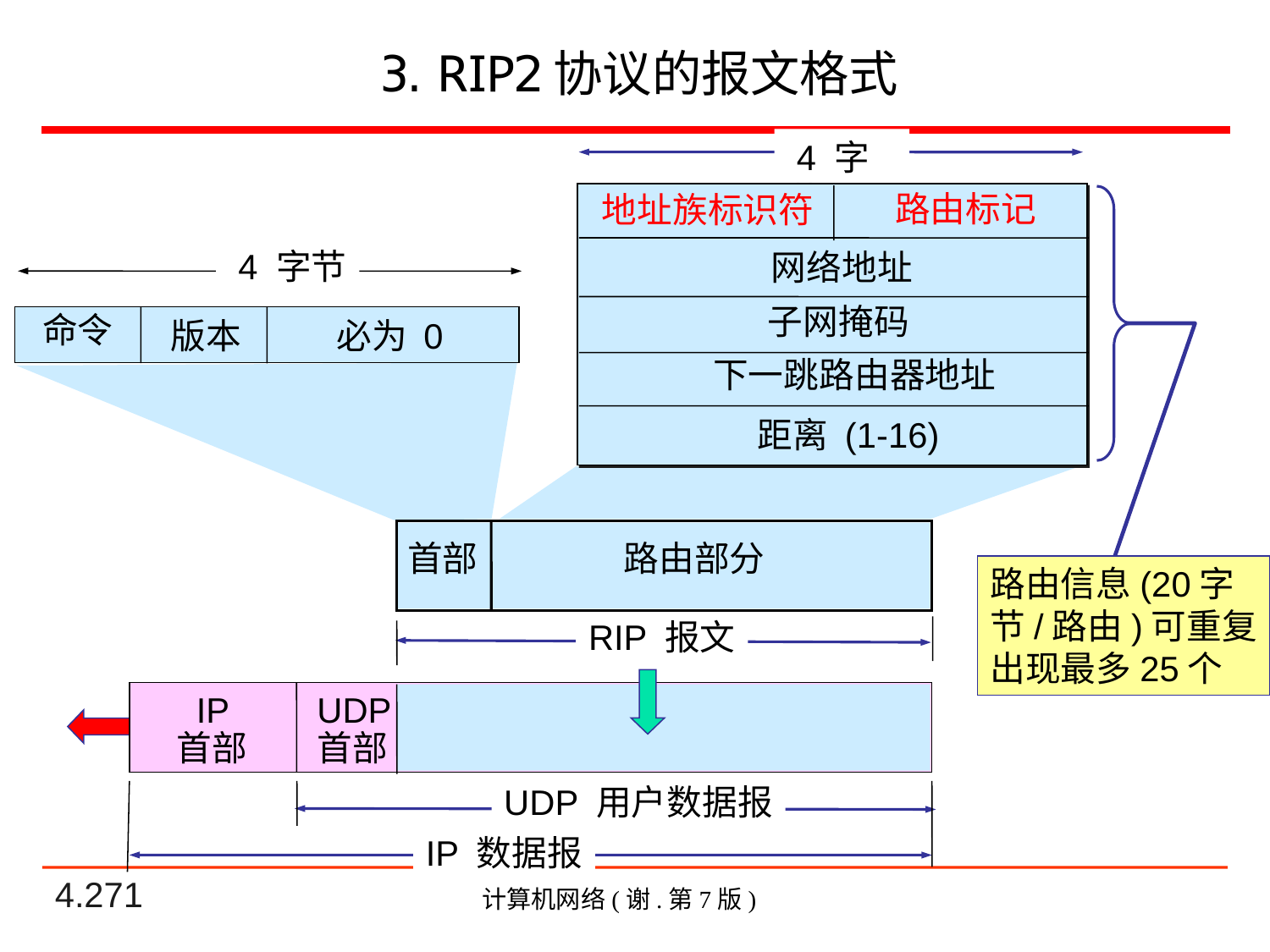

# 3. RIP2协议的报文格式
 4 字节

路由标记
地址族标识符

 4 字节
网络地址

子网掩码

命令

版本
必为 0

下一跳路由器地址

距离 (1-16)

首部
路由部分
路由信息(20字
节/路由)可重复
出现最多25个
RIP 报文

  IP
首部
UDP
首部

UDP 用户数据报

IP 数据报